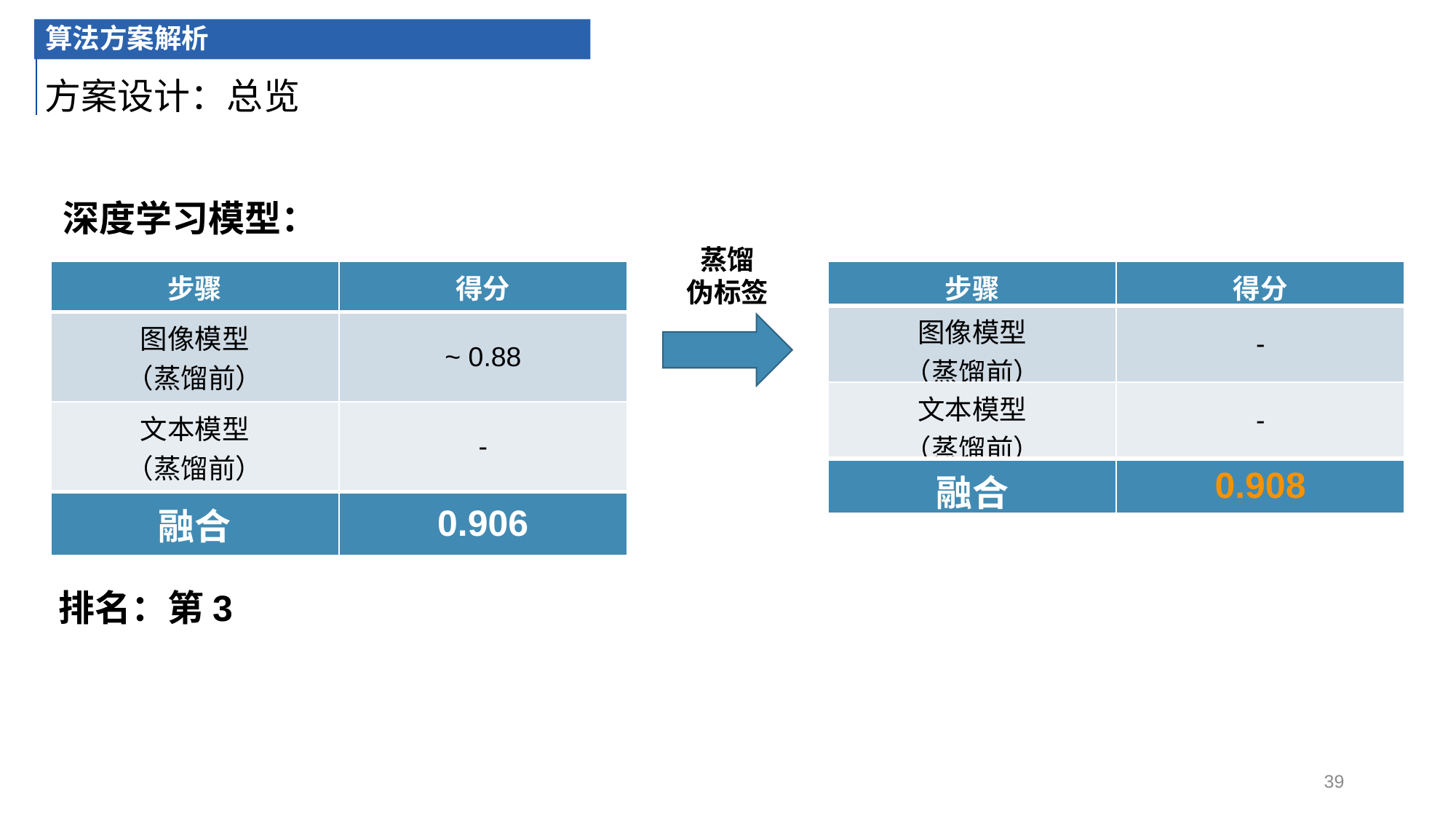

算法方案解析
方案设计：总览
深度学习模型：
蒸馏
伪标签
| 步骤 | 得分 |
| --- | --- |
| 图像模型 （蒸馏前） | ~ 0.88 |
| 文本模型 （蒸馏前） | - |
| 融合 | 0.906 |
| 步骤 | 得分 |
| --- | --- |
| 图像模型 （蒸馏前） | - |
| 文本模型 （蒸馏前） | - |
| 融合 | 0.908 |

排名：第3
39